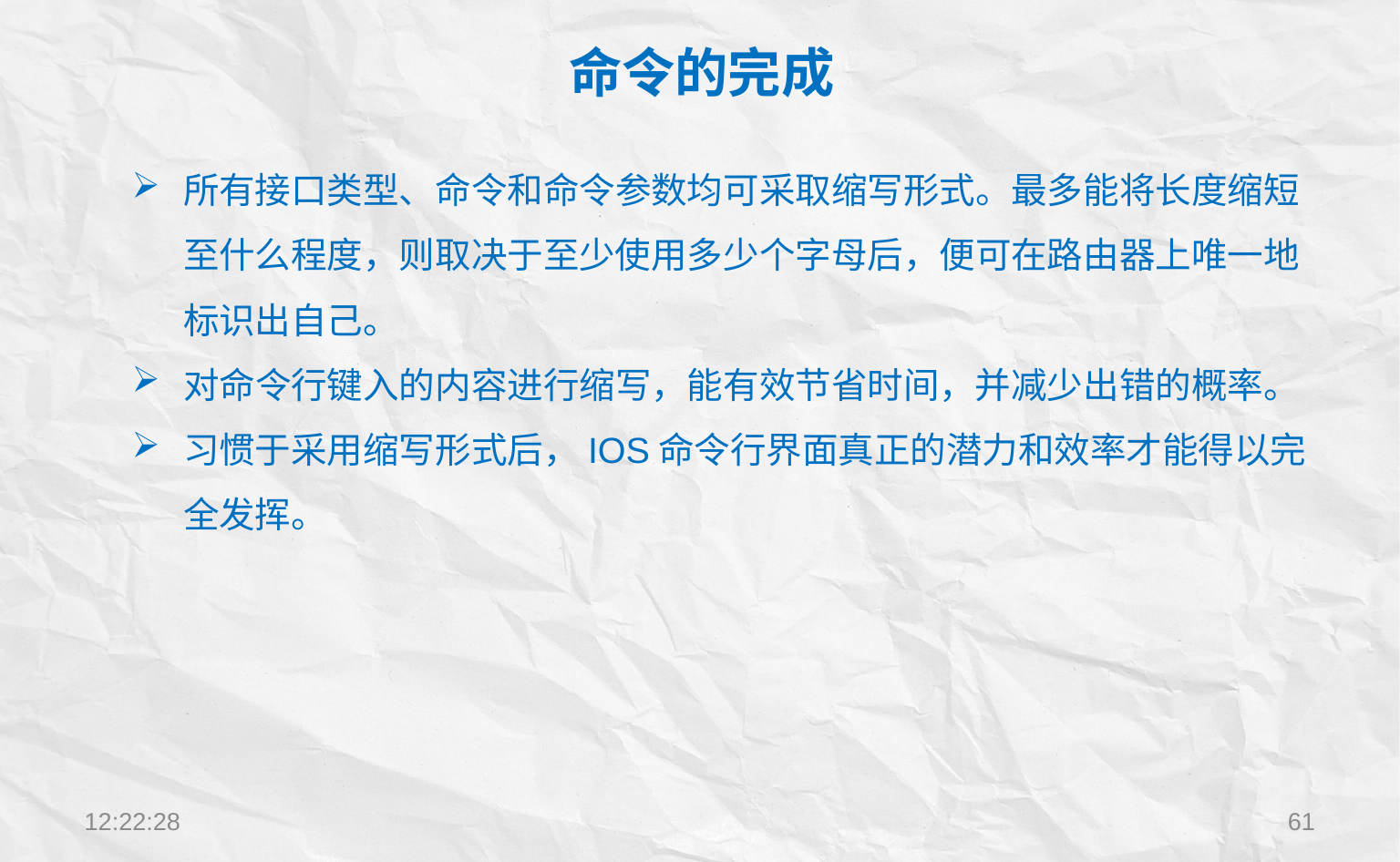

命令的完成
所有接口类型、命令和命令参数均可采取缩写形式。最多能将长度缩短至什么程度，则取决于至少使用多少个字母后，便可在路由器上唯一地标识出自己。
对命令行键入的内容进行缩写，能有效节省时间，并减少出错的概率。
习惯于采用缩写形式后，IOS命令行界面真正的潜力和效率才能得以完全发挥。

12:22:28
61